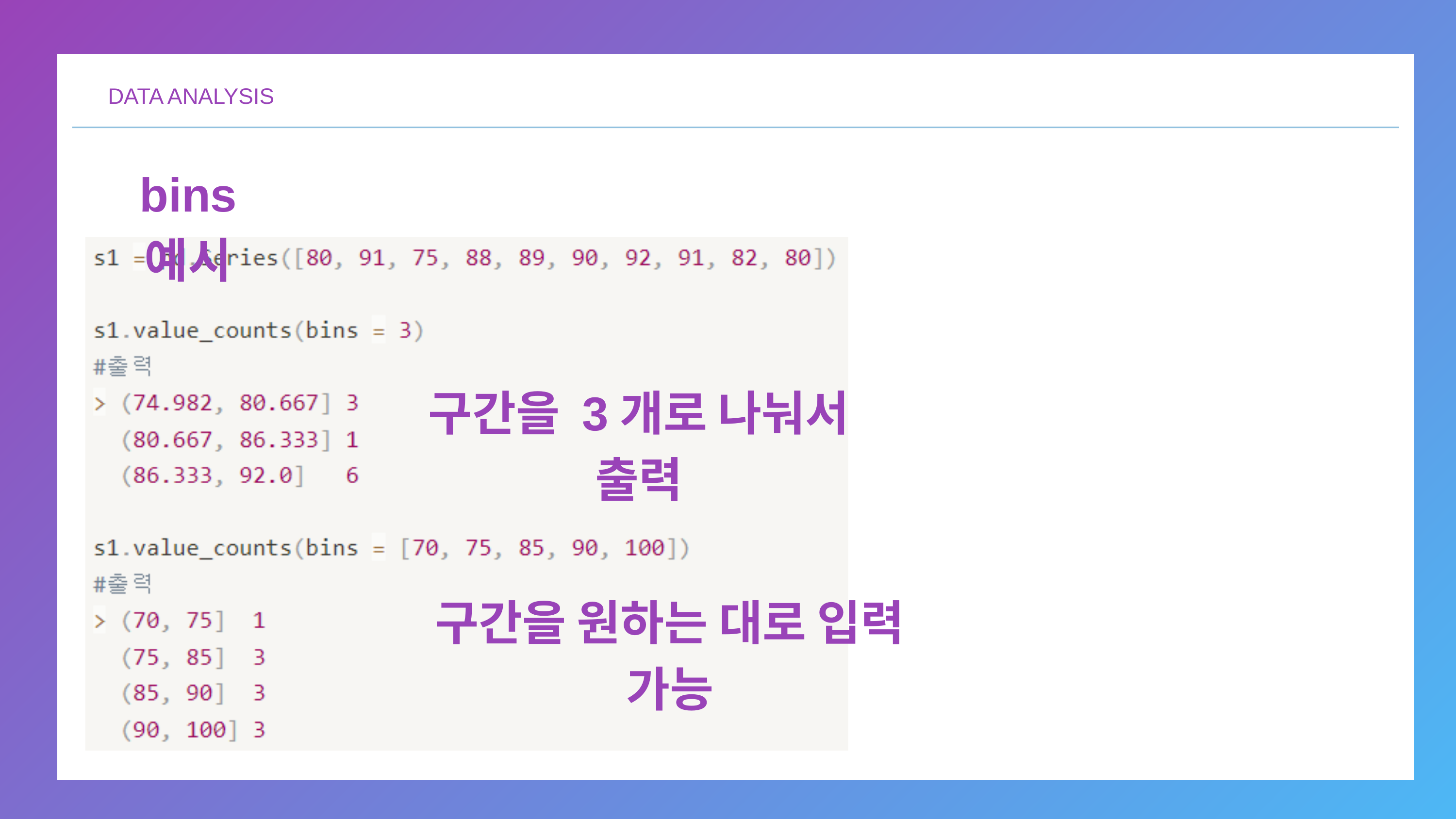

DATA ANALYSIS

bins 예시

구간을 3개로 나눠서 출력
구간을 원하는 대로 입력 가능